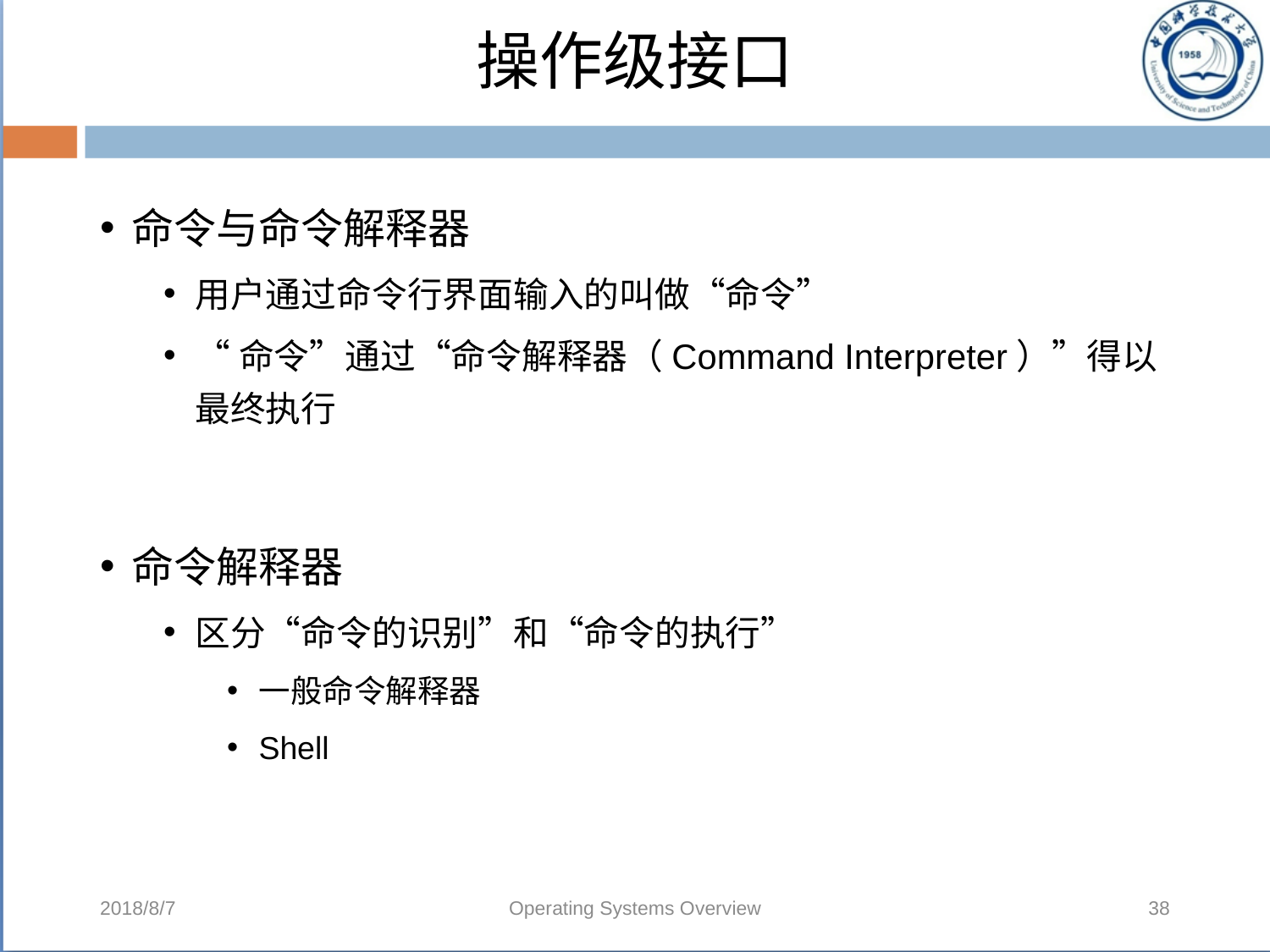

# 操作级接口
命令与命令解释器
用户通过命令行界面输入的叫做“命令”
“命令”通过“命令解释器（Command Interpreter）”得以最终执行

命令解释器
区分“命令的识别”和“命令的执行”
一般命令解释器
Shell
2018/8/7
Operating Systems Overview
38